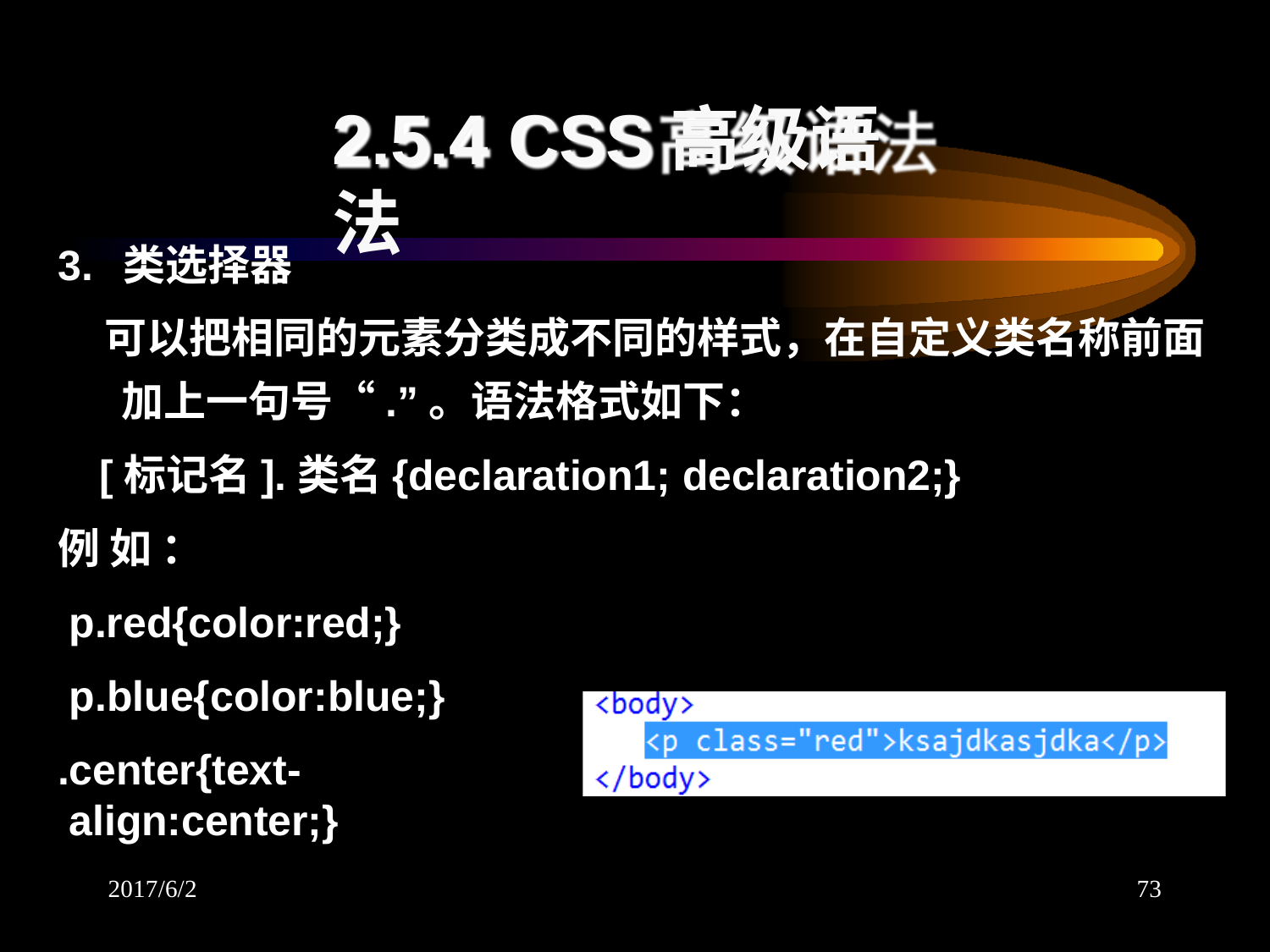

# 2.5.4 CSS高级语法

3.	类选择器
可以把相同的元素分类成不同的样式，在自定义类名称前面 加上一句号“.”。语法格式如下：
[标记名].类名{declaration1; declaration2;}
例 如 ：  p.red{color:red;}  p.blue{color:blue;}
.center{text-align:center;}

2017/6/2
73